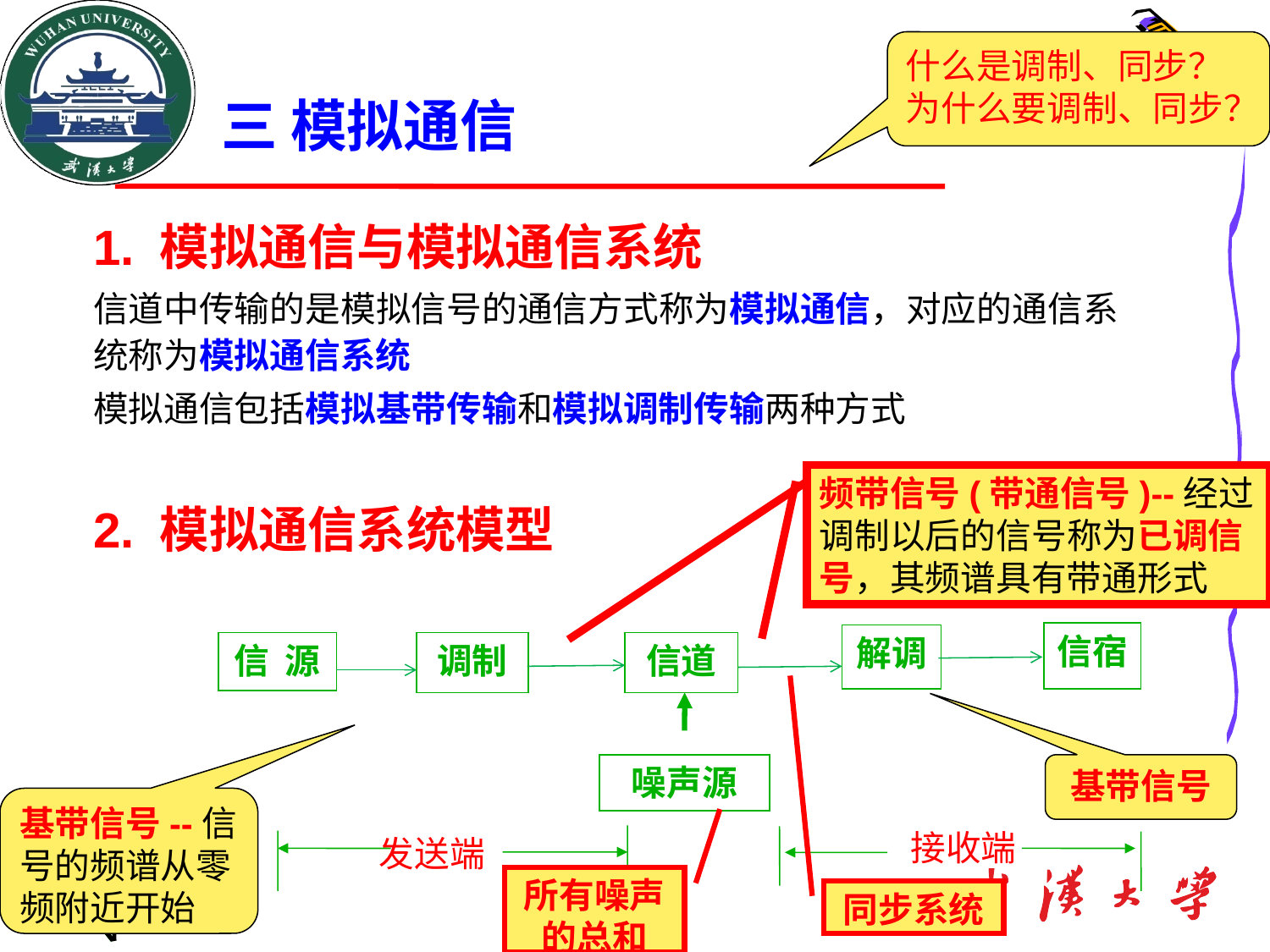

什么是调制、同步？为什么要调制、同步？
# 三 模拟通信
1. 模拟通信与模拟通信系统
信道中传输的是模拟信号的通信方式称为模拟通信，对应的通信系统称为模拟通信系统
模拟通信包括模拟基带传输和模拟调制传输两种方式

2. 模拟通信系统模型
频带信号(带通信号)--经过调制以后的信号称为已调信号，其频谱具有带通形式

信宿
解调
信  源
调制
信道

噪声源
基带信号
基带信号--信号的频谱从零频附近开始
接收端

发送端

所有噪声的总和
同步系统